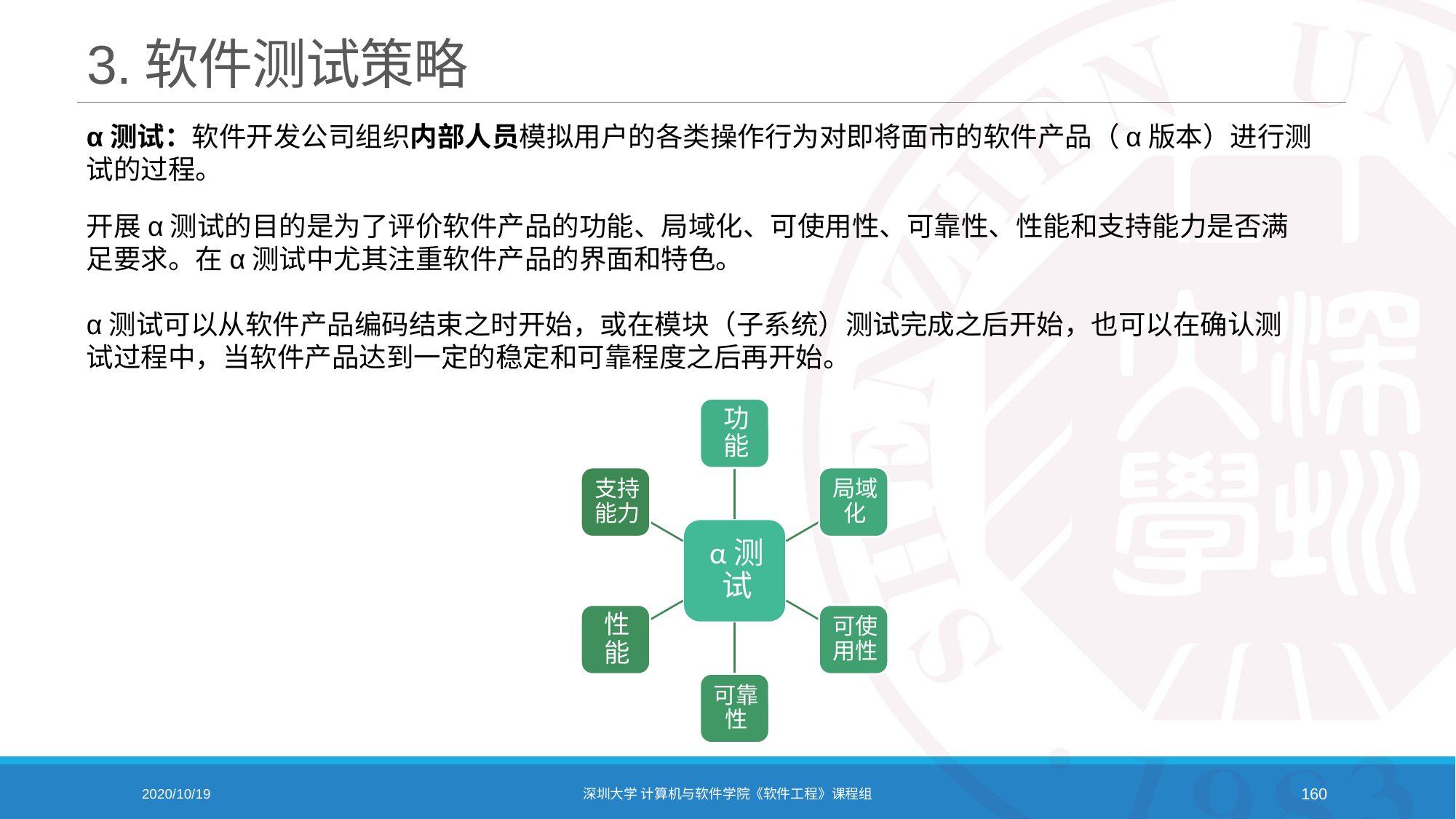

# 3.软件测试策略
α测试：软件开发公司组织内部人员模拟用户的各类操作行为对即将面市的软件产品（α版本）进行测试的过程。
开展α测试的目的是为了评价软件产品的功能、局域化、可使用性、可靠性、性能和支持能力是否满足要求。在α测试中尤其注重软件产品的界面和特色。

α测试可以从软件产品编码结束之时开始，或在模块（子系统）测试完成之后开始，也可以在确认测试过程中，当软件产品达到一定的稳定和可靠程度之后再开始。
α测试
功能
局域化
可使用性
可靠性
性能
支持能力
2020/10/19
深圳大学 计算机与软件学院《软件工程》课程组
160